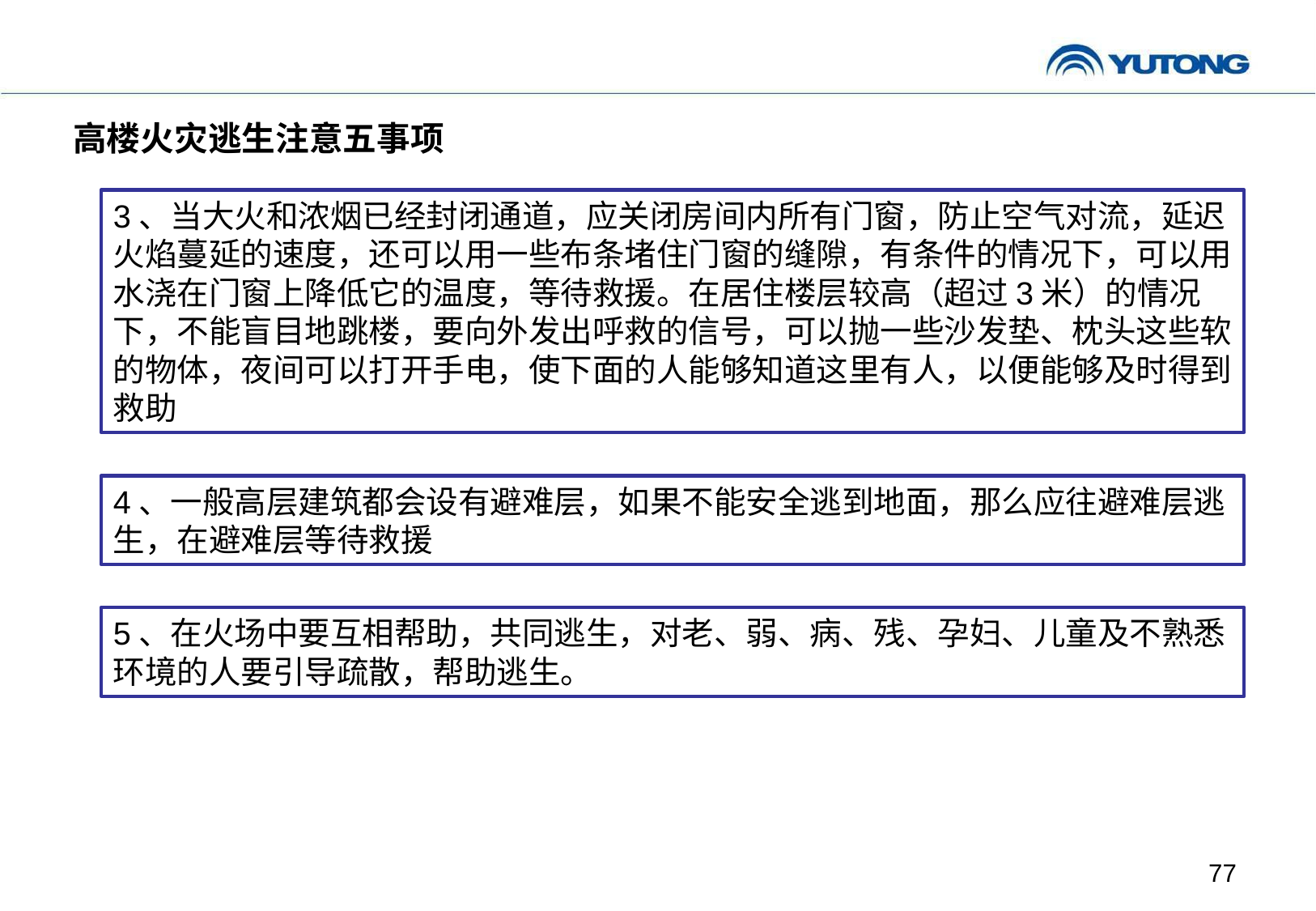

高楼火灾逃生注意五事项
3、当大火和浓烟已经封闭通道，应关闭房间内所有门窗，防止空气对流，延迟火焰蔓延的速度，还可以用一些布条堵住门窗的缝隙，有条件的情况下，可以用水浇在门窗上降低它的温度，等待救援。在居住楼层较高（超过3米）的情况下，不能盲目地跳楼，要向外发出呼救的信号，可以抛一些沙发垫、枕头这些软的物体，夜间可以打开手电，使下面的人能够知道这里有人，以便能够及时得到救助
4、一般高层建筑都会设有避难层，如果不能安全逃到地面，那么应往避难层逃生，在避难层等待救援
5、在火场中要互相帮助，共同逃生，对老、弱、病、残、孕妇、儿童及不熟悉环境的人要引导疏散，帮助逃生。
77